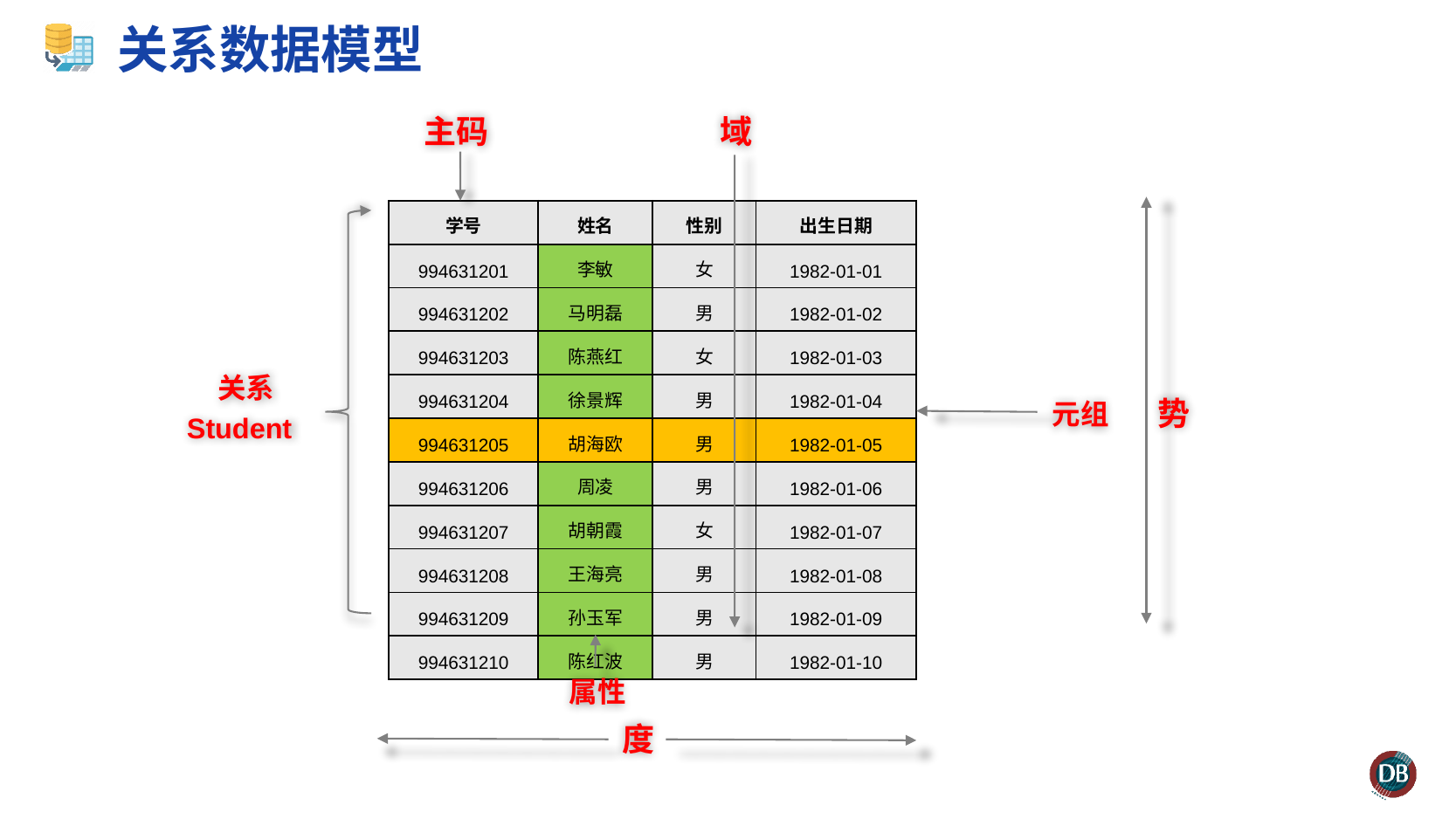

# 关系数据模型
主码
域

| 学号 | 姓名 | 性别 | 出生日期 |
| --- | --- | --- | --- |
| 994631201 | 李敏 | 女 | 1982-01-01 |
| 994631202 | 马明磊 | 男 | 1982-01-02 |
| 994631203 | 陈燕红 | 女 | 1982-01-03 |
| 994631204 | 徐景辉 | 男 | 1982-01-04 |
| 994631205 | 胡海欧 | 男 | 1982-01-05 |
| 994631206 | 周凌 | 男 | 1982-01-06 |
| 994631207 | 胡朝霞 | 女 | 1982-01-07 |
| 994631208 | 王海亮 | 男 | 1982-01-08 |
| 994631209 | 孙玉军 | 男 | 1982-01-09 |
| 994631210 | 陈红波 | 男 | 1982-01-10 |

 关系
Student
元组
势

属性
度